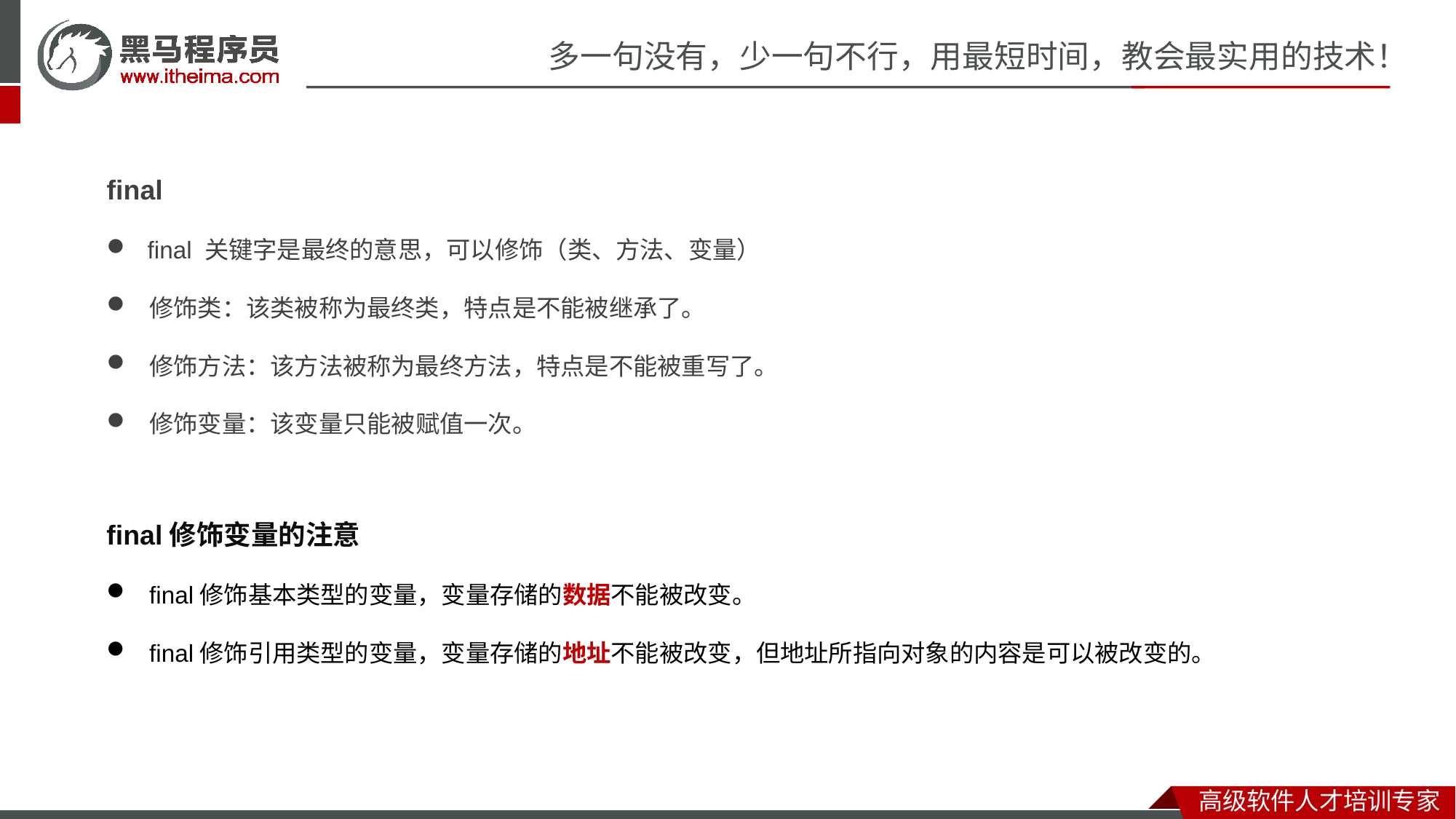

final
 final 关键字是最终的意思，可以修饰（类、方法、变量）
修饰类：该类被称为最终类，特点是不能被继承了。
修饰方法：该方法被称为最终方法，特点是不能被重写了。
修饰变量：该变量只能被赋值一次。
final修饰变量的注意
final修饰基本类型的变量，变量存储的数据不能被改变。
final修饰引用类型的变量，变量存储的地址不能被改变，但地址所指向对象的内容是可以被改变的。